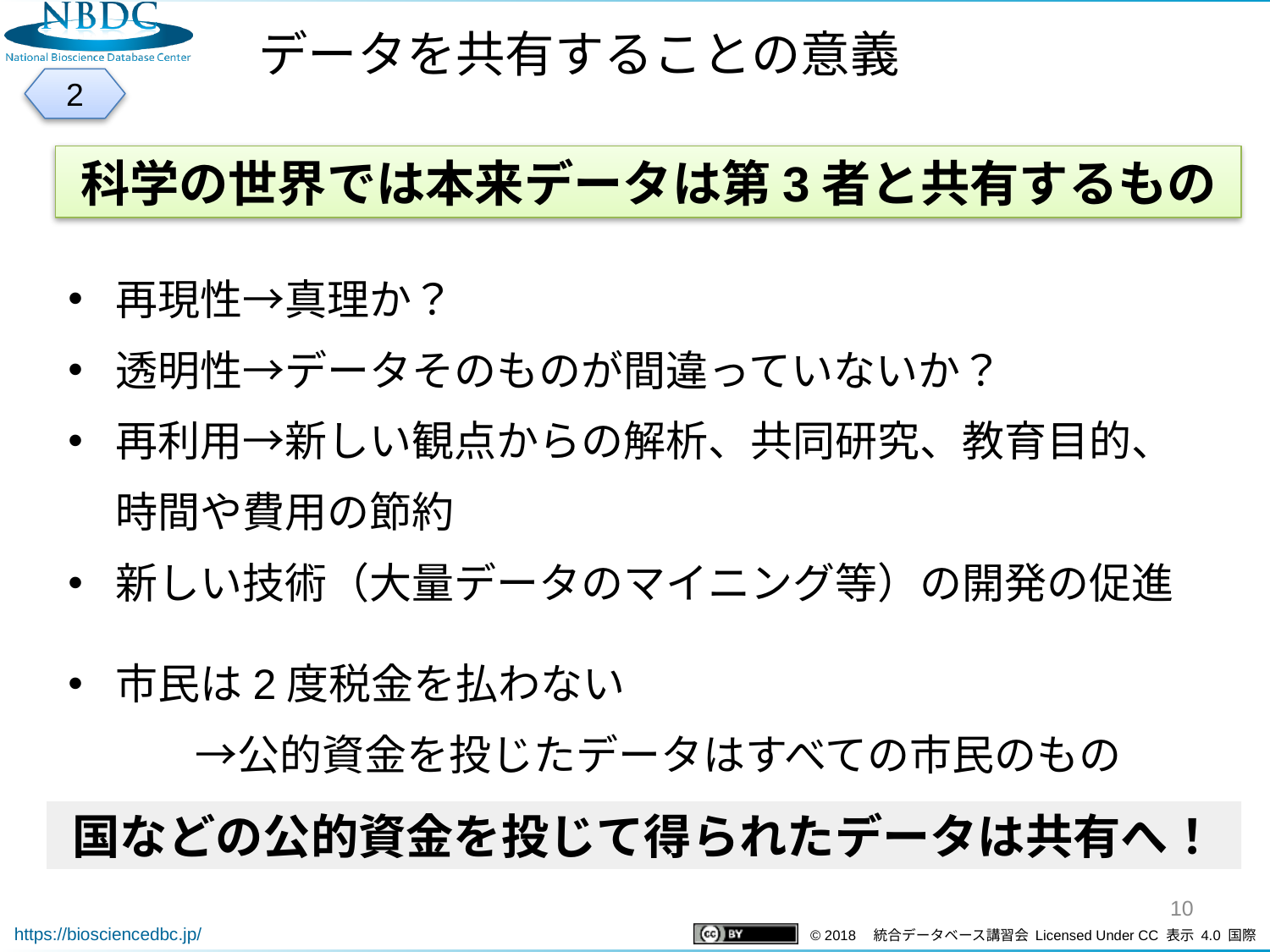

データを共有することの意義
2
科学の世界では本来データは第3者と共有するもの
再現性→真理か？
透明性→データそのものが間違っていないか？
再利用→新しい観点からの解析、共同研究、教育目的、時間や費用の節約
新しい技術（大量データのマイニング等）の開発の促進

市民は2度税金を払わない
　　　→公的資金を投じたデータはすべての市民のもの

国などの公的資金を投じて得られたデータは共有へ！
10